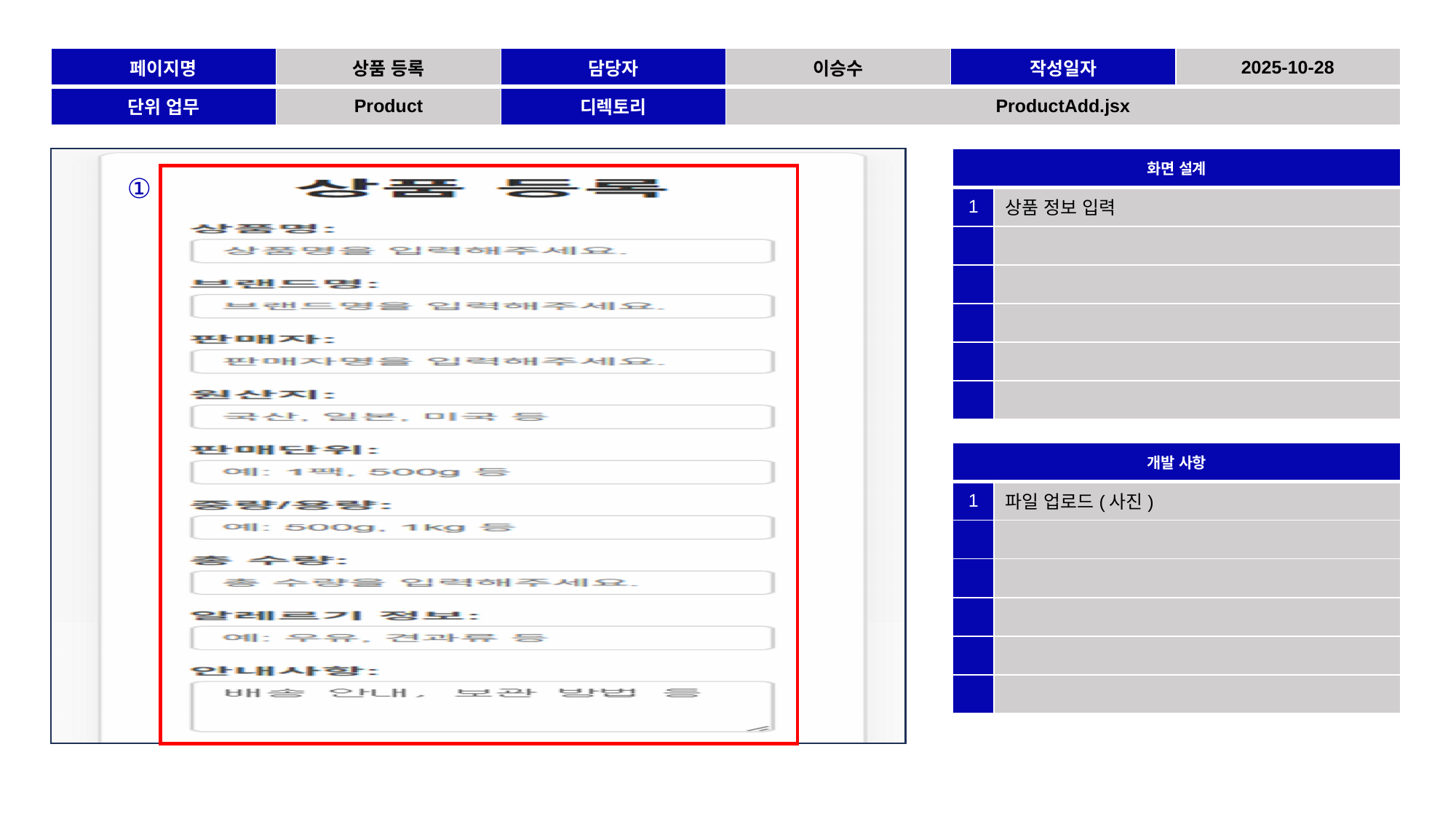

| 페이지명 | 상품 등록 | 담당자 | 이승수 | 작성일자 | 2025-10-28 |
| --- | --- | --- | --- | --- | --- |
| 단위 업무 | Product | 디렉토리 | ProductAdd.jsx |  |  |
| 화면 설계 |  |
| --- | --- |
| 1 | 상품 정보 입력 |
|  |  |
|  |  |
|  |  |
|  |  |
|  |  |

①

| 개발 사항 |  |
| --- | --- |
| 1 | 파일 업로드(사진) |
|  |  |
|  |  |
|  |  |
|  |  |
|  |  |